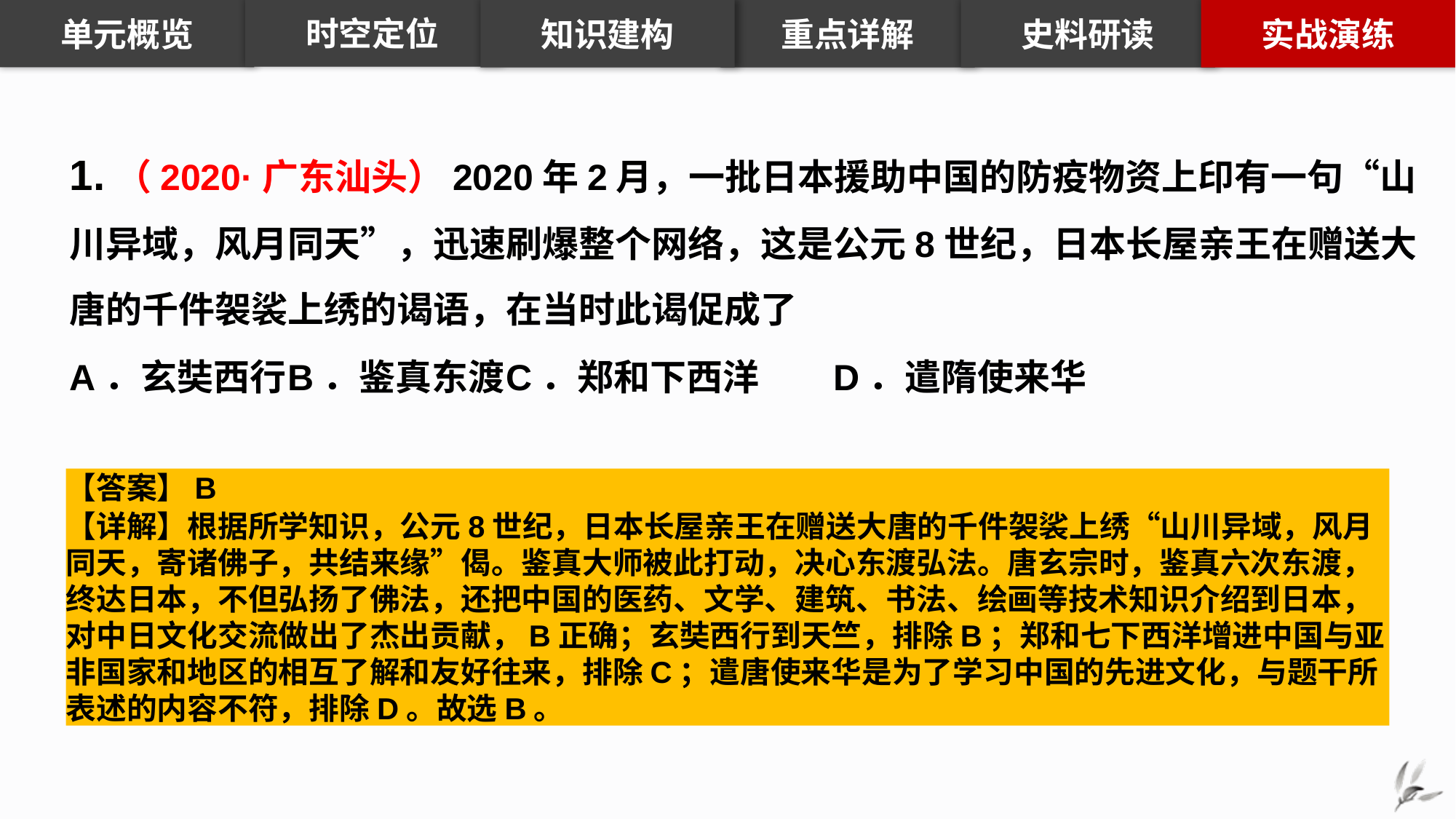

知识建构
重点详解
史料研读

实战演练
时空定位
单元概览
1.（2020·广东汕头）2020年2月，一批日本援助中国的防疫物资上印有一句“山川异域，风月同天”，迅速刷爆整个网络，这是公元8世纪，日本长屋亲王在赠送大唐的千件袈裟上绣的谒语，在当时此谒促成了
A．玄奘西行	B．鉴真东渡	C．郑和下西洋	D．遣隋使来华
【答案】B
【详解】根据所学知识，公元8世纪，日本长屋亲王在赠送大唐的千件袈裟上绣“山川异域，风月同天，寄诸佛子，共结来缘”偈。鉴真大师被此打动，决心东渡弘法。唐玄宗时，鉴真六次东渡，终达日本，不但弘扬了佛法，还把中国的医药、文学、建筑、书法、绘画等技术知识介绍到日本，对中日文化交流做出了杰出贡献，B正确；玄奘西行到天竺，排除B；郑和七下西洋增进中国与亚非国家和地区的相互了解和友好往来，排除C；遣唐使来华是为了学习中国的先进文化，与题干所表述的内容不符，排除D。故选B。